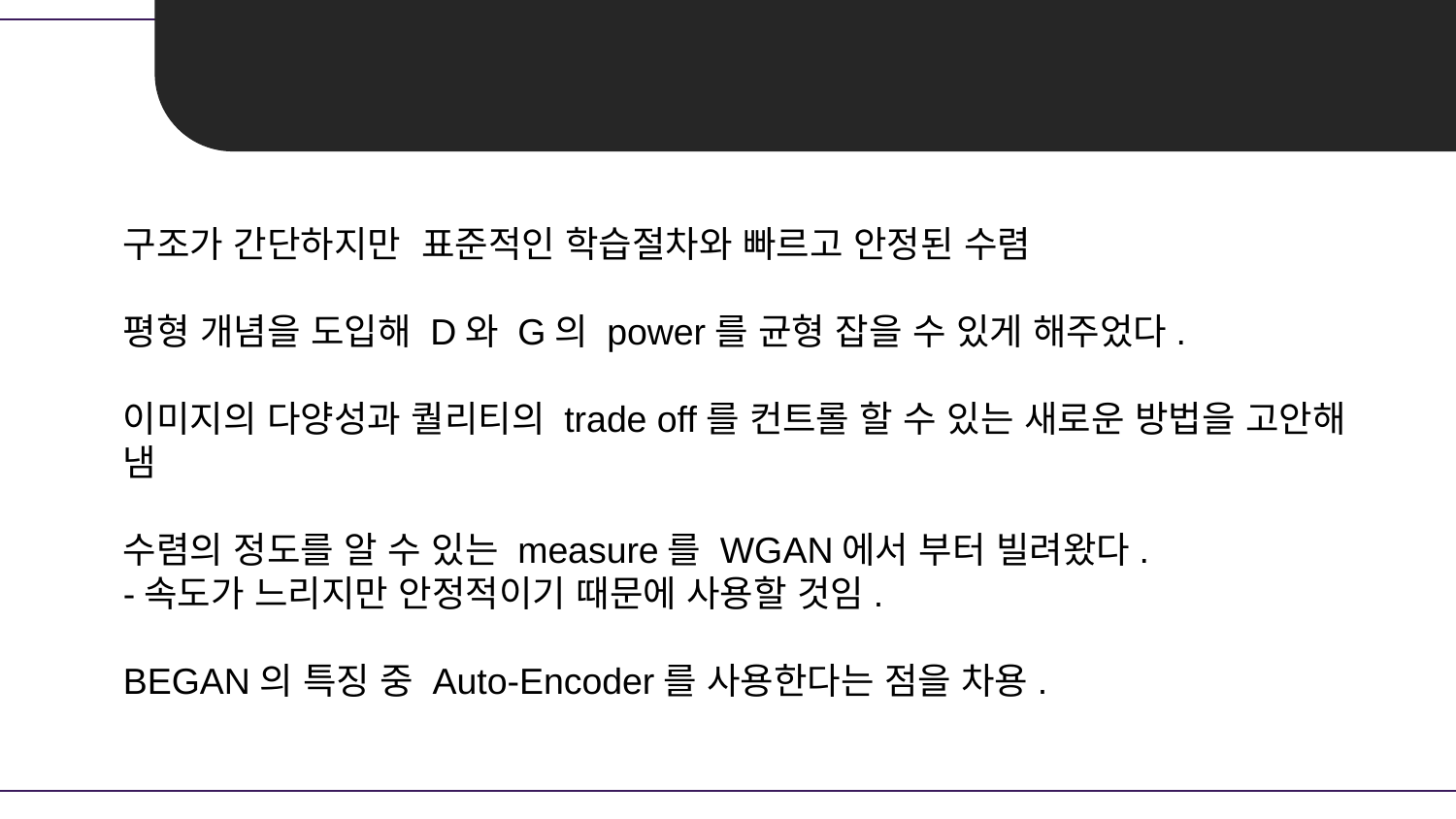

Unit  01 ㅣ BEGAN의 특징
구조가 간단하지만  표준적인 학습절차와 빠르고 안정된 수렴

평형 개념을 도입해 D와 G의 power를 균형 잡을 수 있게 해주었다.

이미지의 다양성과 퀄리티의 trade off를 컨트롤 할 수 있는 새로운 방법을 고안해 냄

수렴의 정도를 알 수 있는 measure를 WGAN에서 부터 빌려왔다.
-속도가 느리지만 안정적이기 때문에 사용할 것임.

BEGAN의 특징 중 Auto-Encoder를 사용한다는 점을 차용.